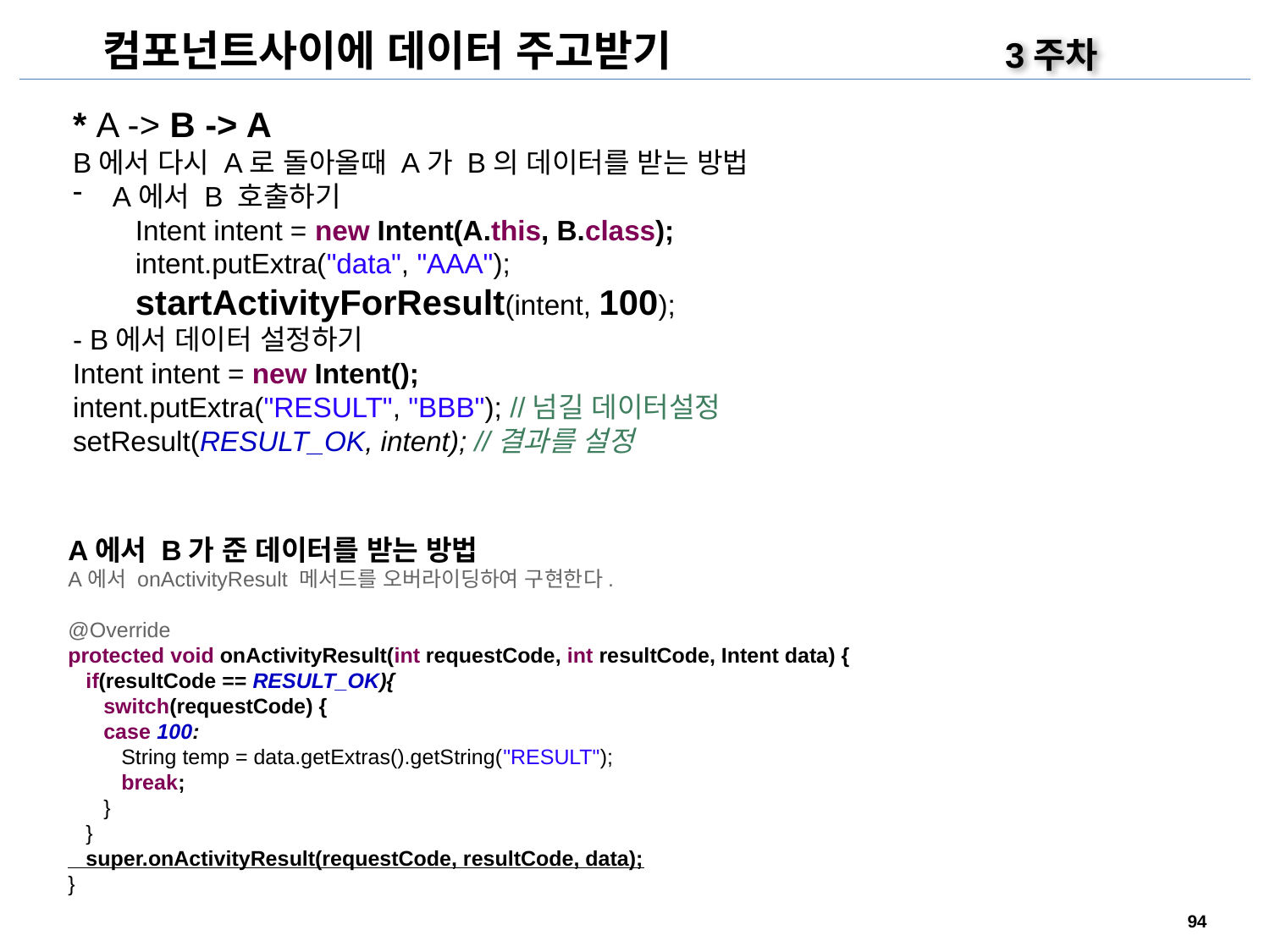

컴포넌트사이에 데이터 주고받기
3주차
* A -> B -> A
B에서 다시 A로 돌아올때 A가 B의 데이터를 받는 방법
A에서 B 호출하기
        Intent intent = new Intent(A.this, B.class);
        intent.putExtra("data", "AAA");
        startActivityForResult(intent, 100);
- B에서 데이터 설정하기
Intent intent = new Intent();
intent.putExtra("RESULT", "BBB"); //넘길 데이터설정
setResult(RESULT_OK, intent); //결과를 설정
A에서 B가 준 데이터를 받는 방법
A에서 onActivityResult 메서드를 오버라이딩하여 구현한다.

@Override
protected void onActivityResult(int requestCode, int resultCode, Intent data) {
   if(resultCode == RESULT_OK){
      switch(requestCode) {
      case 100:
         String temp = data.getExtras().getString("RESULT");
         break;
      }
   }
   super.onActivityResult(requestCode, resultCode, data);
}